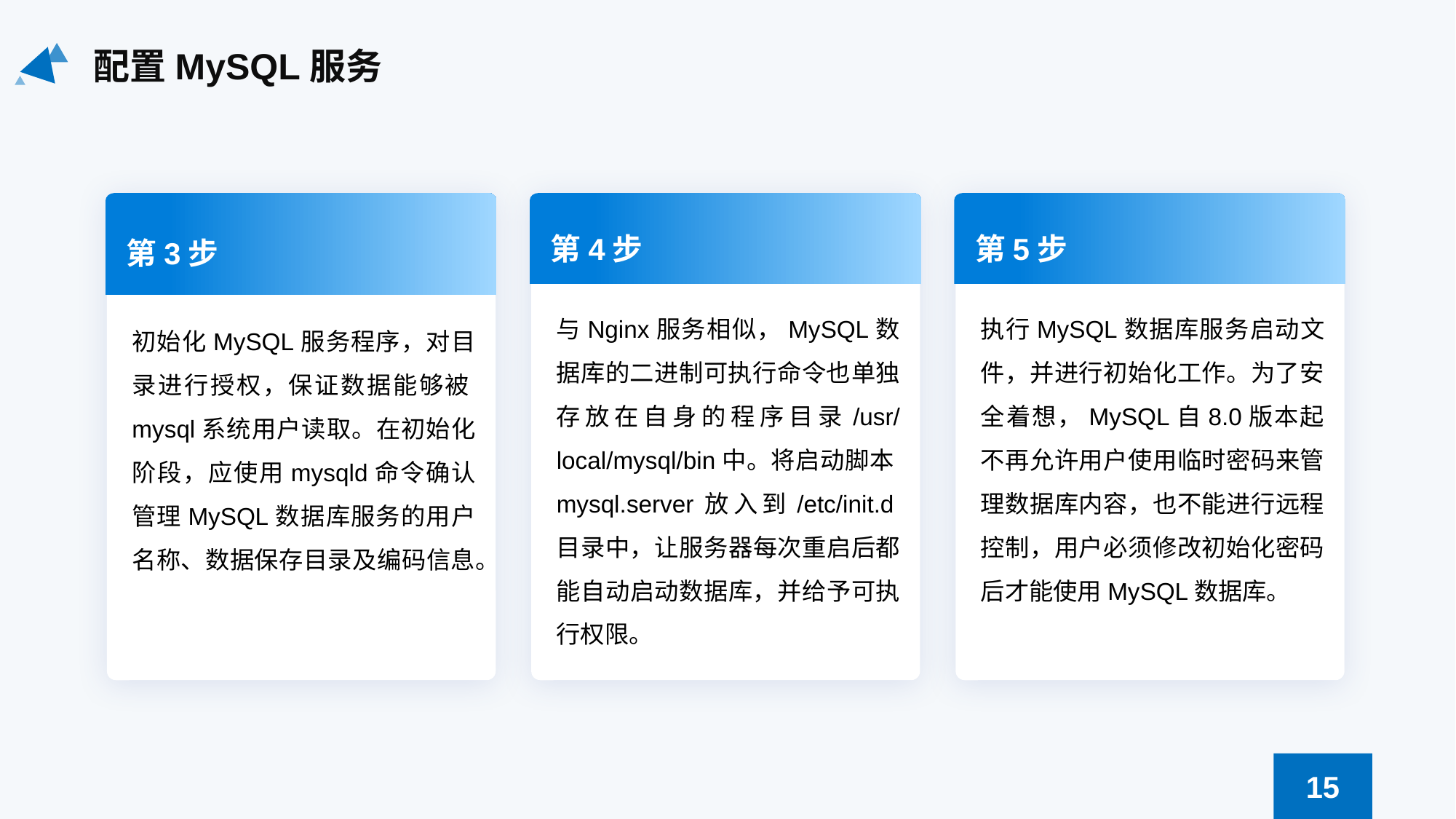

配置MySQL服务

第4步
第5步
第3步
与Nginx服务相似，MySQL数据库的二进制可执行命令也单独存放在自身的程序目录/usr/local/mysql/bin中。将启动脚本mysql.server放入到/etc/init.d目录中，让服务器每次重启后都能自动启动数据库，并给予可执行权限。
执行MySQL数据库服务启动文件，并进行初始化工作。为了安全着想，MySQL自8.0版本起不再允许用户使用临时密码来管理数据库内容，也不能进行远程控制，用户必须修改初始化密码后才能使用MySQL数据库。
初始化MySQL服务程序，对目录进行授权，保证数据能够被mysql系统用户读取。在初始化阶段，应使用mysqld命令确认管理MySQL数据库服务的用户名称、数据保存目录及编码信息。

15